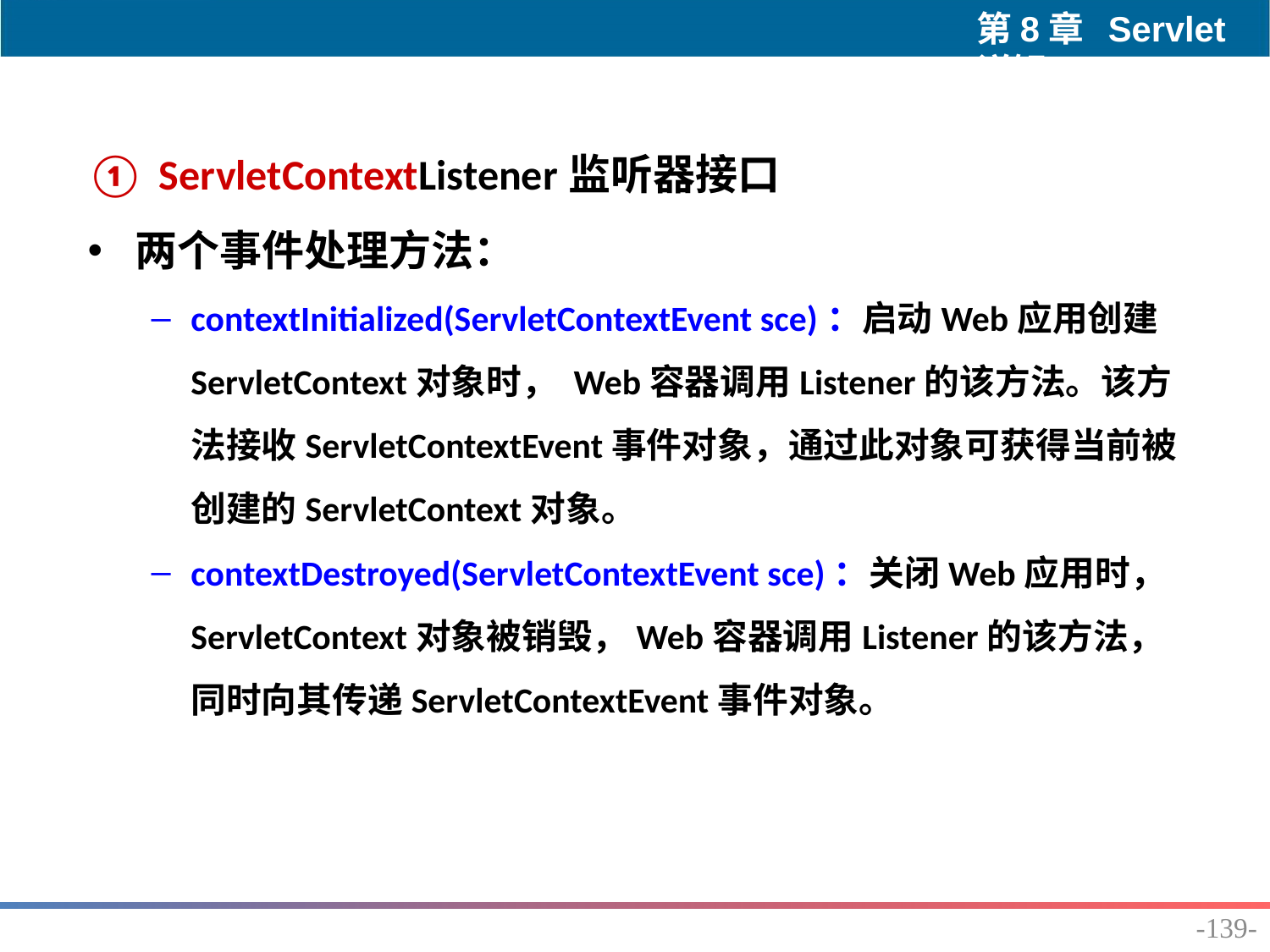

ServletContextListener监听器接口
两个事件处理方法：
contextInitialized(ServletContextEvent sce)：启动Web应用创建ServletContext对象时， Web容器调用Listener的该方法。该方法接收ServletContextEvent事件对象，通过此对象可获得当前被创建的ServletContext对象。
contextDestroyed(ServletContextEvent sce)：关闭Web应用时， ServletContext对象被销毁，Web容器调用Listener的该方法，同时向其传递ServletContextEvent事件对象。

-139-